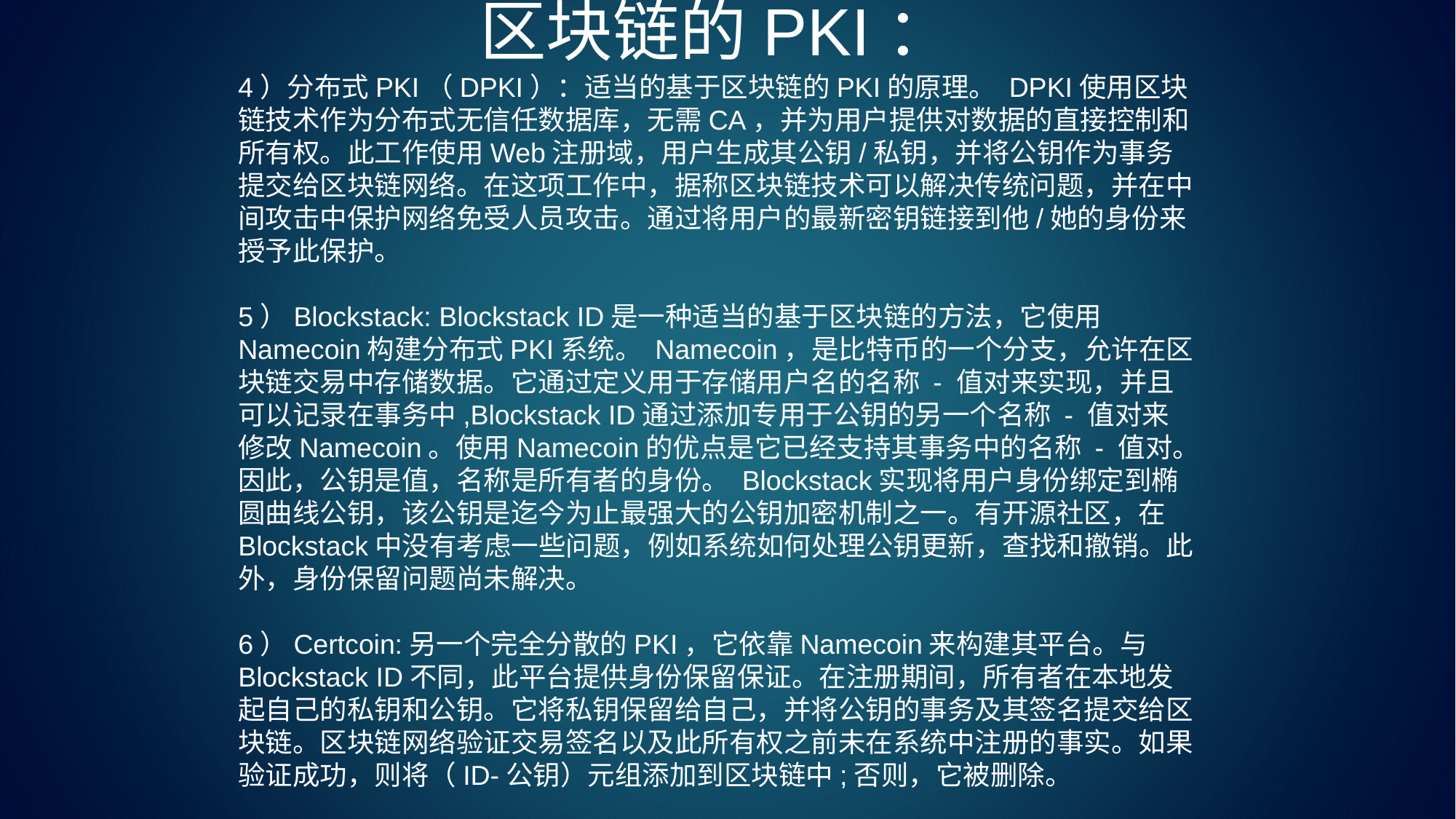

区块链的PKI：
4）分布式PKI（DPKI）：适当的基于区块链的PKI的原理。 DPKI使用区块链技术作为分布式无信任数据库，无需CA，并为用户提供对数据的直接控制和所有权。此工作使用Web注册域，用户生成其公钥/私钥，并将公钥作为事务提交给区块链网络。在这项工作中，据称区块链技术可以解决传统问题，并在中间攻击中保护网络免受人员攻击。通过将用户的最新密钥链接到他/她的身份来授予此保护。

5）Blockstack: Blockstack ID是一种适当的基于区块链的方法，它使用Namecoin构建分布式PKI系统。 Namecoin，是比特币的一个分支，允许在区块链交易中存储数据。它通过定义用于存储用户名的名称 - 值对来实现，并且可以记录在事务中,Blockstack ID通过添加专用于公钥的另一个名称 - 值对来修改Namecoin。使用Namecoin的优点是它已经支持其事务中的名称 - 值对。因此，公钥是值，名称是所有者的身份。 Blockstack实现将用户身份绑定到椭圆曲线公钥，该公钥是迄今为止最强大的公钥加密机制之一。有开源社区，在Blockstack中没有考虑一些问题，例如系统如何处理公钥更新，查找和撤销。此外，身份保留问题尚未解决。

6）Certcoin:另一个完全分散的PKI，它依靠Namecoin来构建其平台。与Blockstack ID不同，此平台提供身份保留保证。在注册期间，所有者在本地发起自己的私钥和公钥。它将私钥保留给自己，并将公钥的事务及其签名提交给区块链。区块链网络验证交易签名以及此所有权之前未在系统中注册的事实。如果验证成功，则将（ID-公钥）元组添加到区块链中;否则，它被删除。